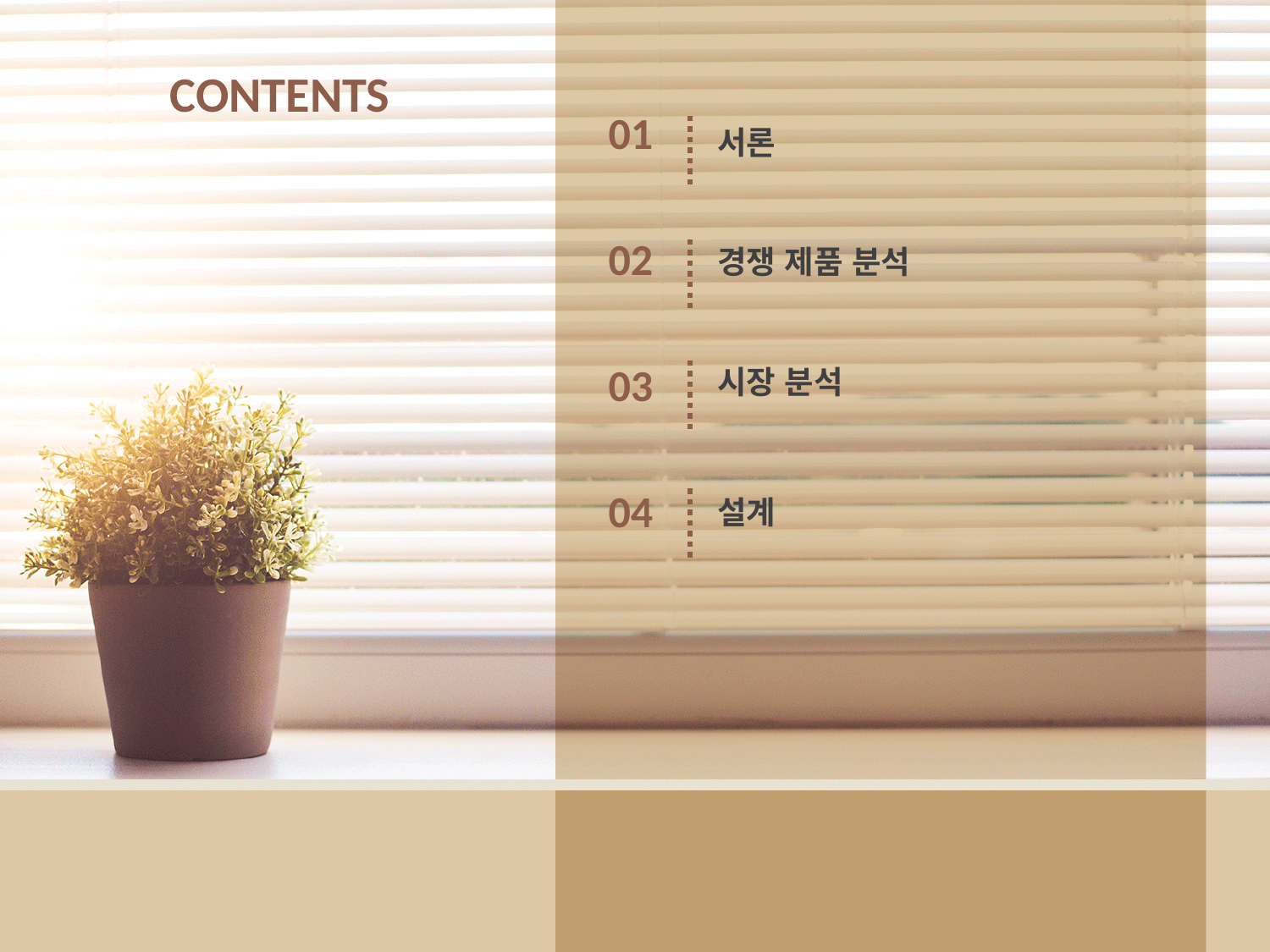

CONTENTS
01
서론
02
경쟁 제품 분석
03
시장 분석
04
설계